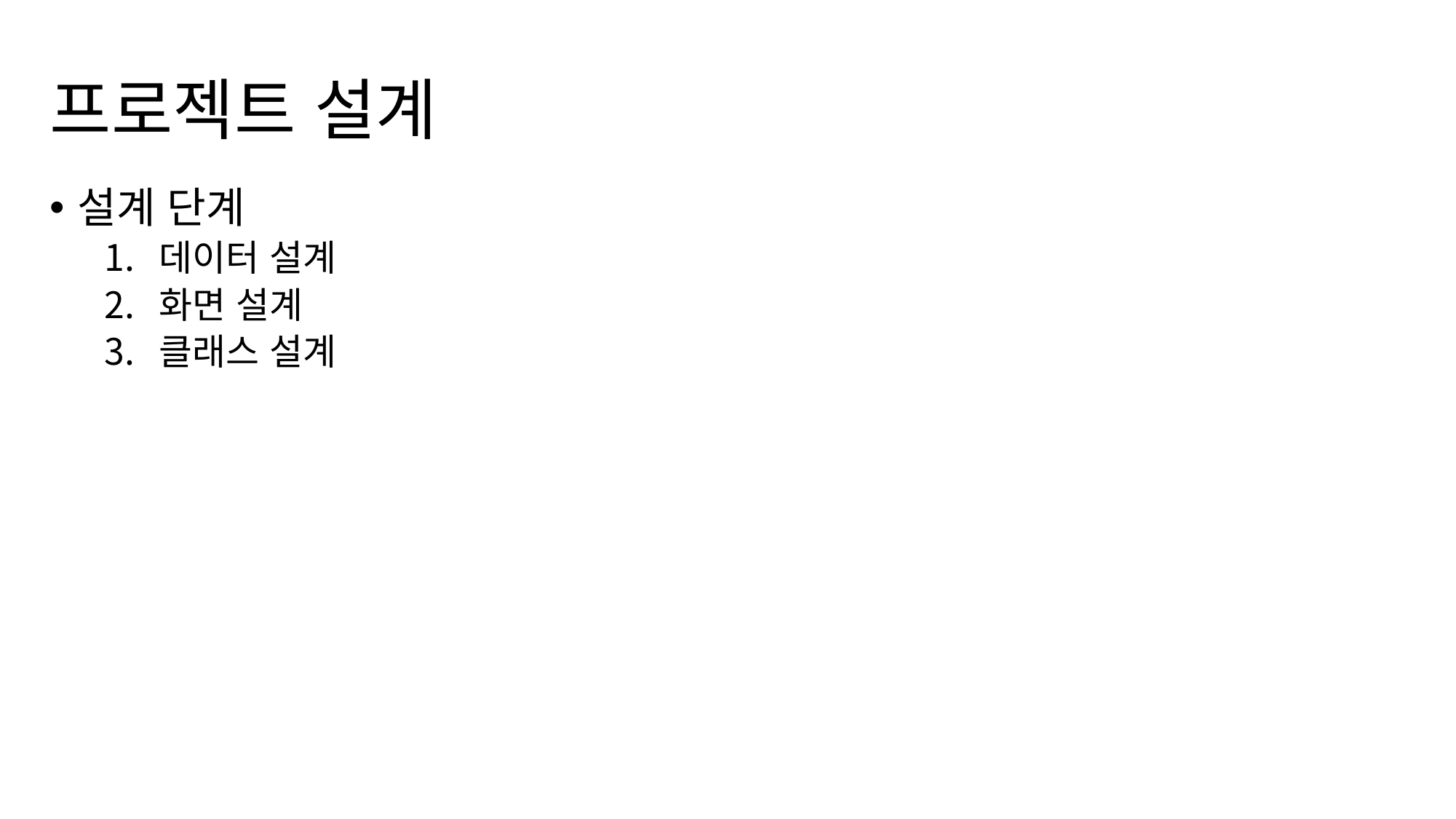

# 프로젝트 설계
설계 단계
데이터 설계
화면 설계
클래스 설계